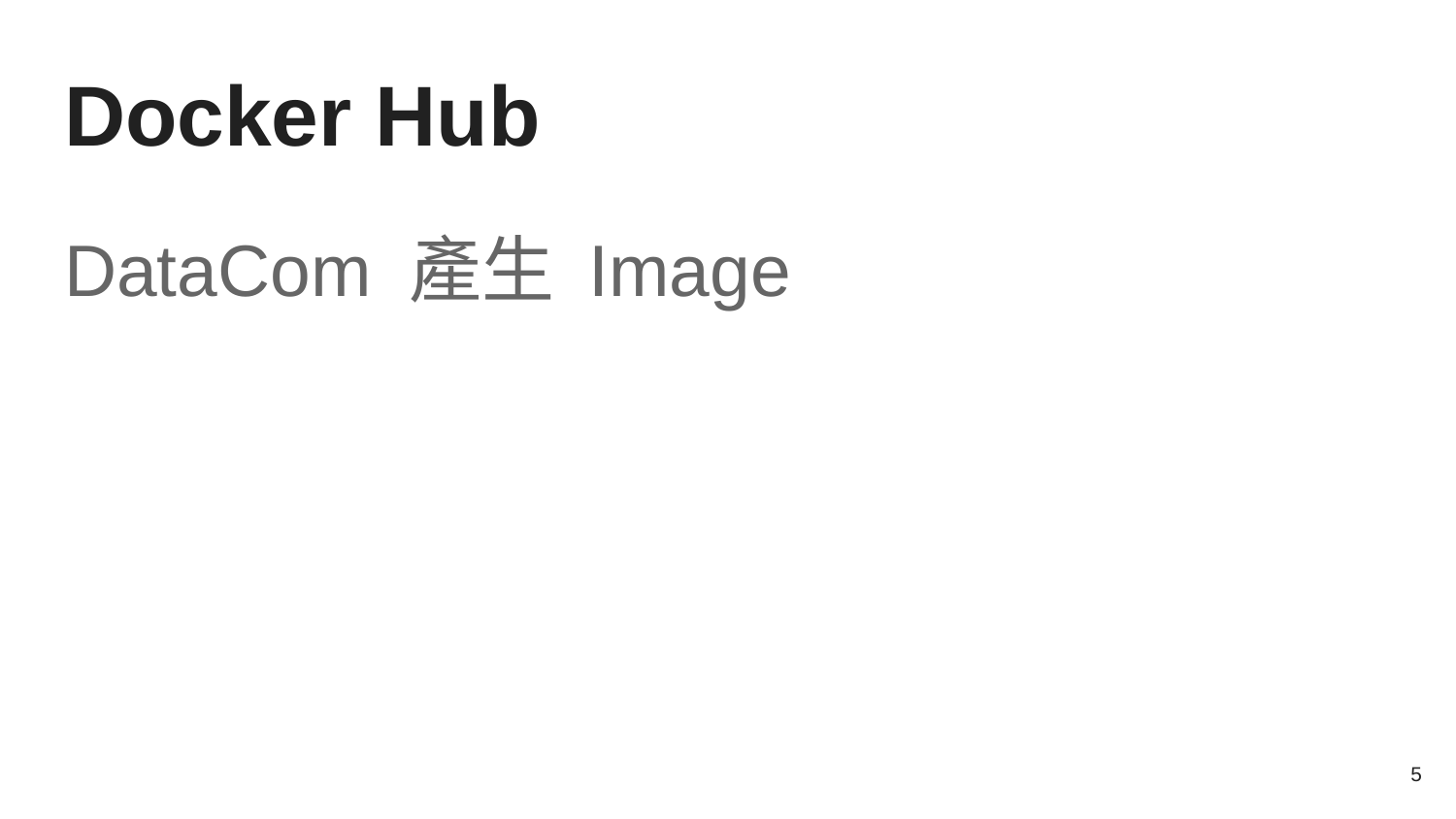

# Docker Hub
DataCom 產生 Image

5